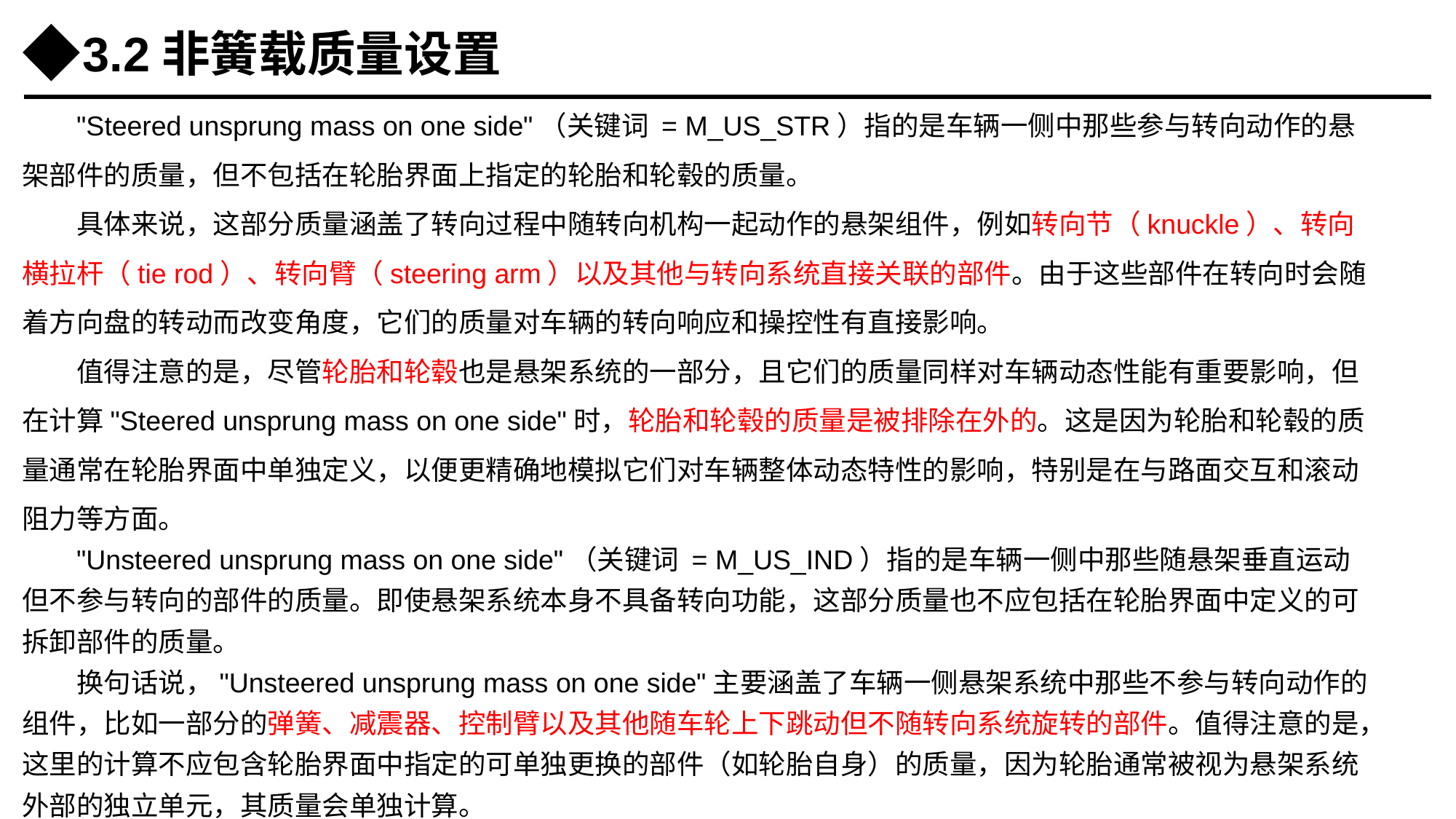

3.2非簧载质量设置

"Steered unsprung mass on one side"（关键词 = M_US_STR）指的是车辆一侧中那些参与转向动作的悬架部件的质量，但不包括在轮胎界面上指定的轮胎和轮毂的质量。
具体来说，这部分质量涵盖了转向过程中随转向机构一起动作的悬架组件，例如转向节（knuckle）、转向横拉杆（tie rod）、转向臂（steering arm）以及其他与转向系统直接关联的部件。由于这些部件在转向时会随着方向盘的转动而改变角度，它们的质量对车辆的转向响应和操控性有直接影响。
值得注意的是，尽管轮胎和轮毂也是悬架系统的一部分，且它们的质量同样对车辆动态性能有重要影响，但在计算"Steered unsprung mass on one side"时，轮胎和轮毂的质量是被排除在外的。这是因为轮胎和轮毂的质量通常在轮胎界面中单独定义，以便更精确地模拟它们对车辆整体动态特性的影响，特别是在与路面交互和滚动阻力等方面。
"Unsteered unsprung mass on one side"（关键词 = M_US_IND）指的是车辆一侧中那些随悬架垂直运动但不参与转向的部件的质量。即使悬架系统本身不具备转向功能，这部分质量也不应包括在轮胎界面中定义的可拆卸部件的质量。
换句话说，"Unsteered unsprung mass on one side"主要涵盖了车辆一侧悬架系统中那些不参与转向动作的组件，比如一部分的弹簧、减震器、控制臂以及其他随车轮上下跳动但不随转向系统旋转的部件。值得注意的是，这里的计算不应包含轮胎界面中指定的可单独更换的部件（如轮胎自身）的质量，因为轮胎通常被视为悬架系统外部的独立单元，其质量会单独计算。